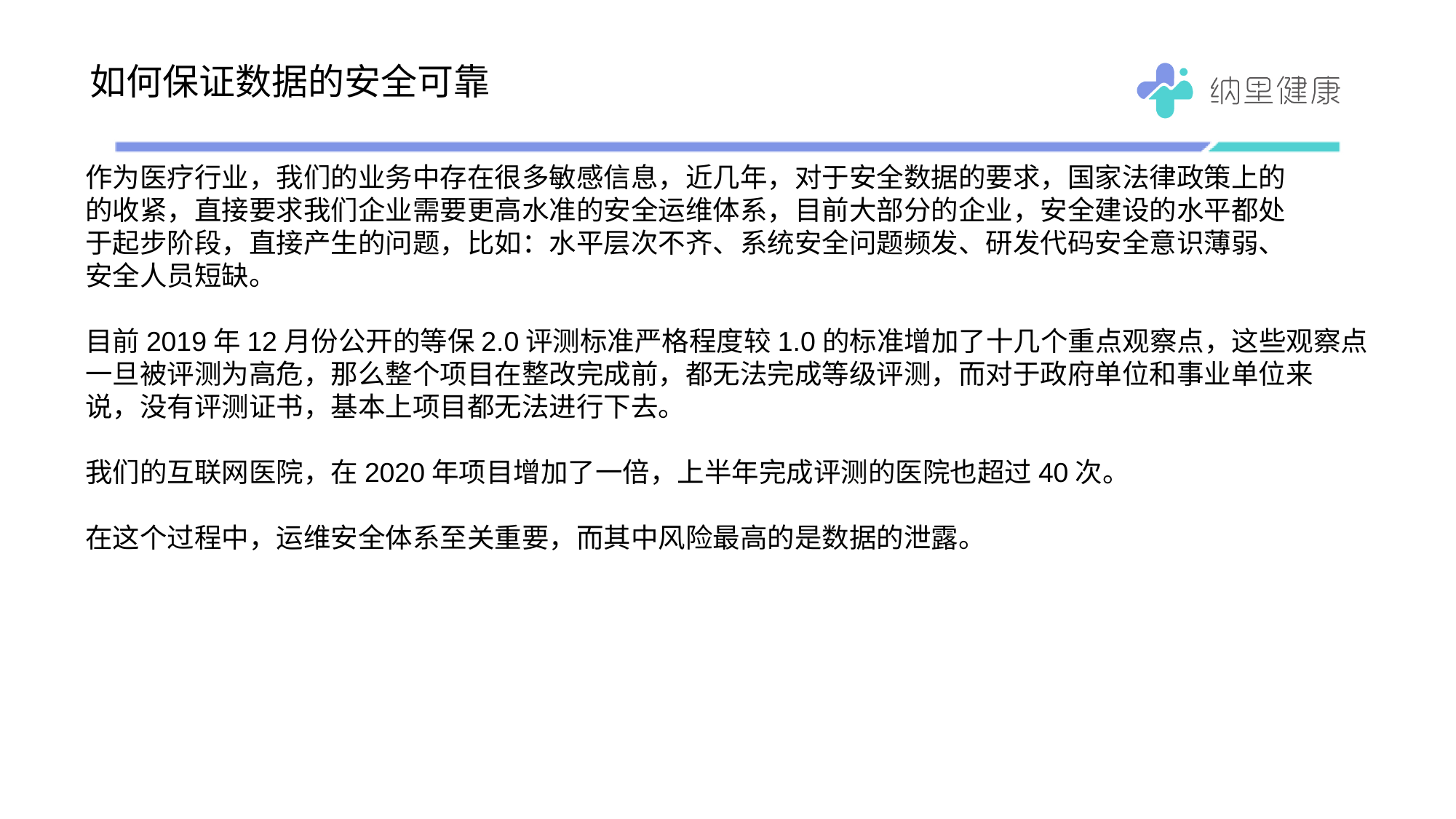

# 如何保证数据的安全可靠
作为医疗行业，我们的业务中存在很多敏感信息，近几年，对于安全数据的要求，国家法律政策上的
的收紧，直接要求我们企业需要更高水准的安全运维体系，目前大部分的企业，安全建设的水平都处
于起步阶段，直接产生的问题，比如：水平层次不齐、系统安全问题频发、研发代码安全意识薄弱、
安全人员短缺。

目前2019年12月份公开的等保2.0评测标准严格程度较1.0的标准增加了十几个重点观察点，这些观察点
一旦被评测为高危，那么整个项目在整改完成前，都无法完成等级评测，而对于政府单位和事业单位来
说，没有评测证书，基本上项目都无法进行下去。

我们的互联网医院，在2020年项目增加了一倍，上半年完成评测的医院也超过40次。

在这个过程中，运维安全体系至关重要，而其中风险最高的是数据的泄露。